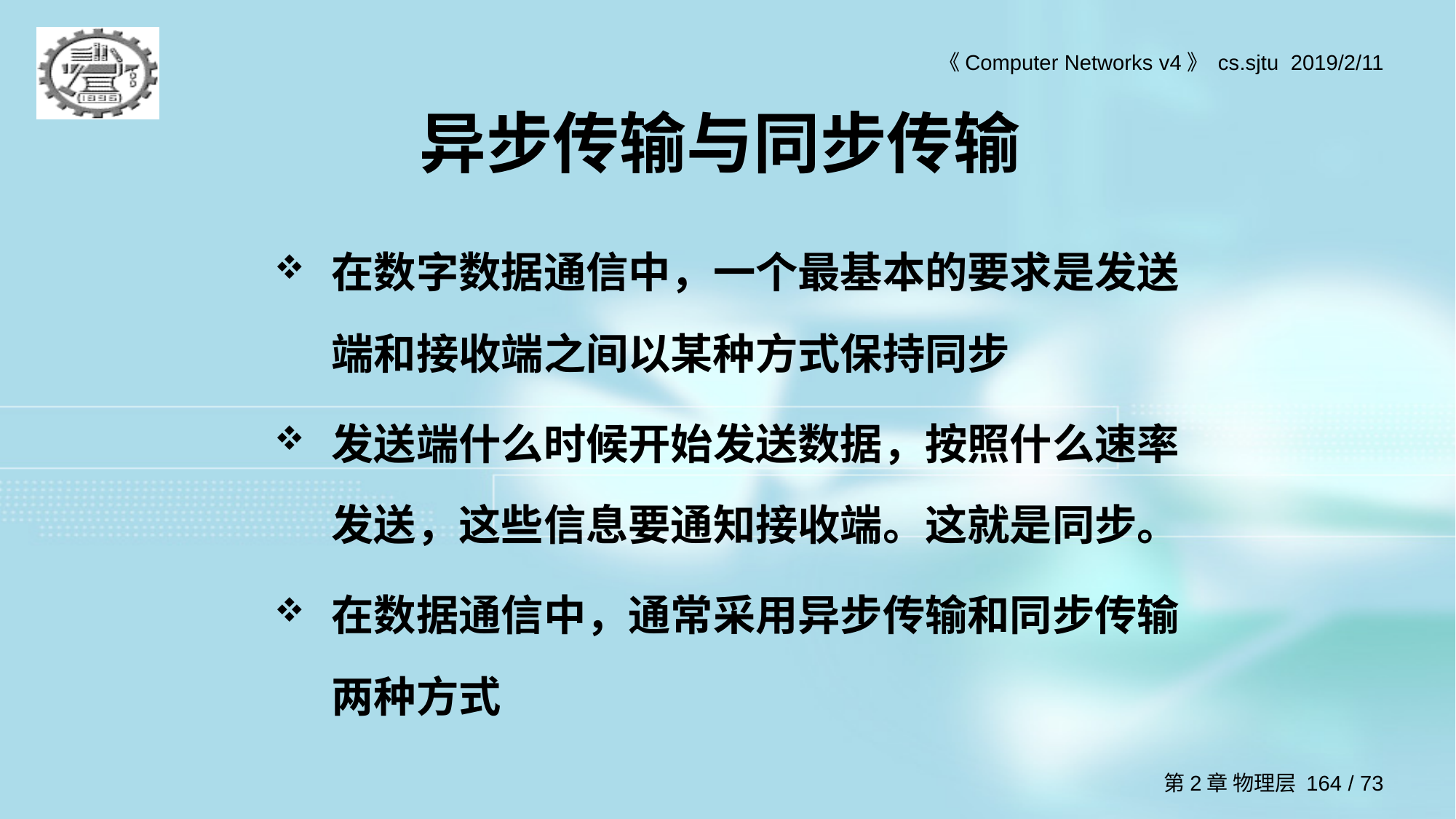

# 异步传输与同步传输
在数字数据通信中，一个最基本的要求是发送端和接收端之间以某种方式保持同步
发送端什么时候开始发送数据，按照什么速率发送，这些信息要通知接收端。这就是同步。
在数据通信中，通常采用异步传输和同步传输两种方式